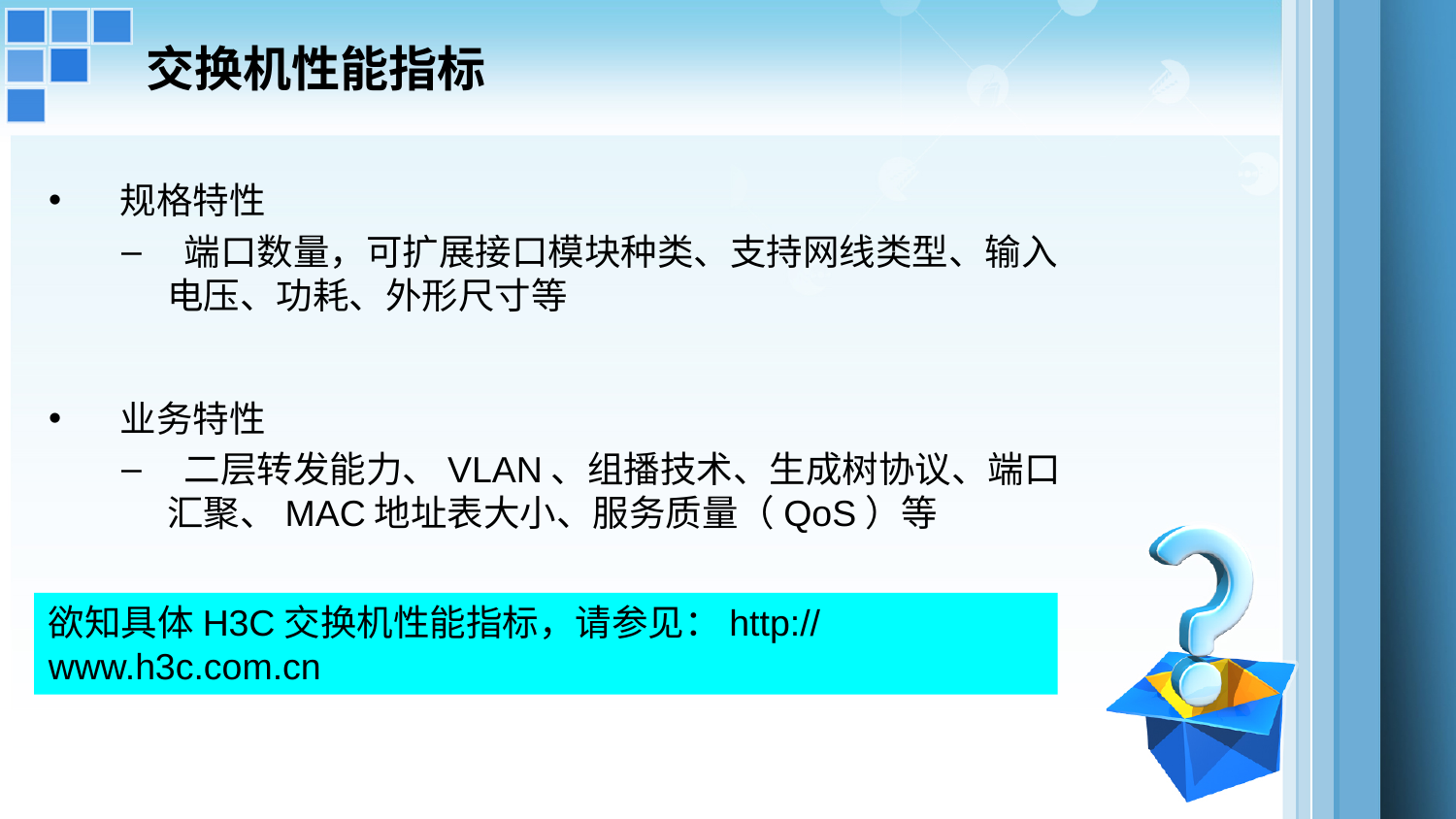

# 交换机性能指标
 规格特性
 端口数量，可扩展接口模块种类、支持网线类型、输入电压、功耗、外形尺寸等

 业务特性
 二层转发能力、VLAN、组播技术、生成树协议、端口汇聚、MAC地址表大小、服务质量（QoS）等
欲知具体H3C交换机性能指标，请参见：http://www.h3c.com.cn